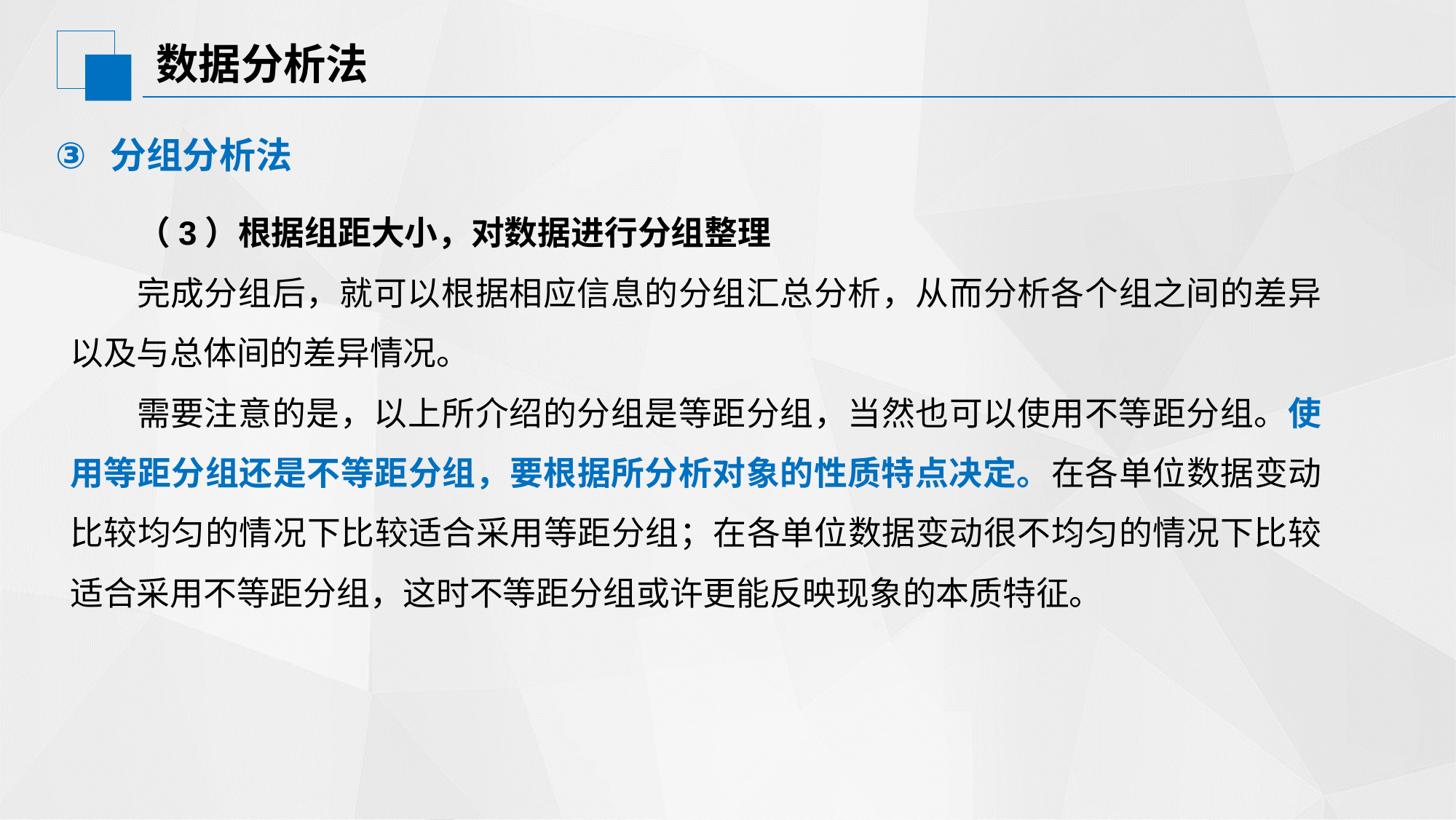

# 数据分析法
分组分析法
（3）根据组距大小，对数据进行分组整理
完成分组后，就可以根据相应信息的分组汇总分析，从而分析各个组之间的差异以及与总体间的差异情况。
需要注意的是，以上所介绍的分组是等距分组，当然也可以使用不等距分组。使用等距分组还是不等距分组，要根据所分析对象的性质特点决定。在各单位数据变动比较均匀的情况下比较适合采用等距分组；在各单位数据变动很不均匀的情况下比较适合采用不等距分组，这时不等距分组或许更能反映现象的本质特征。